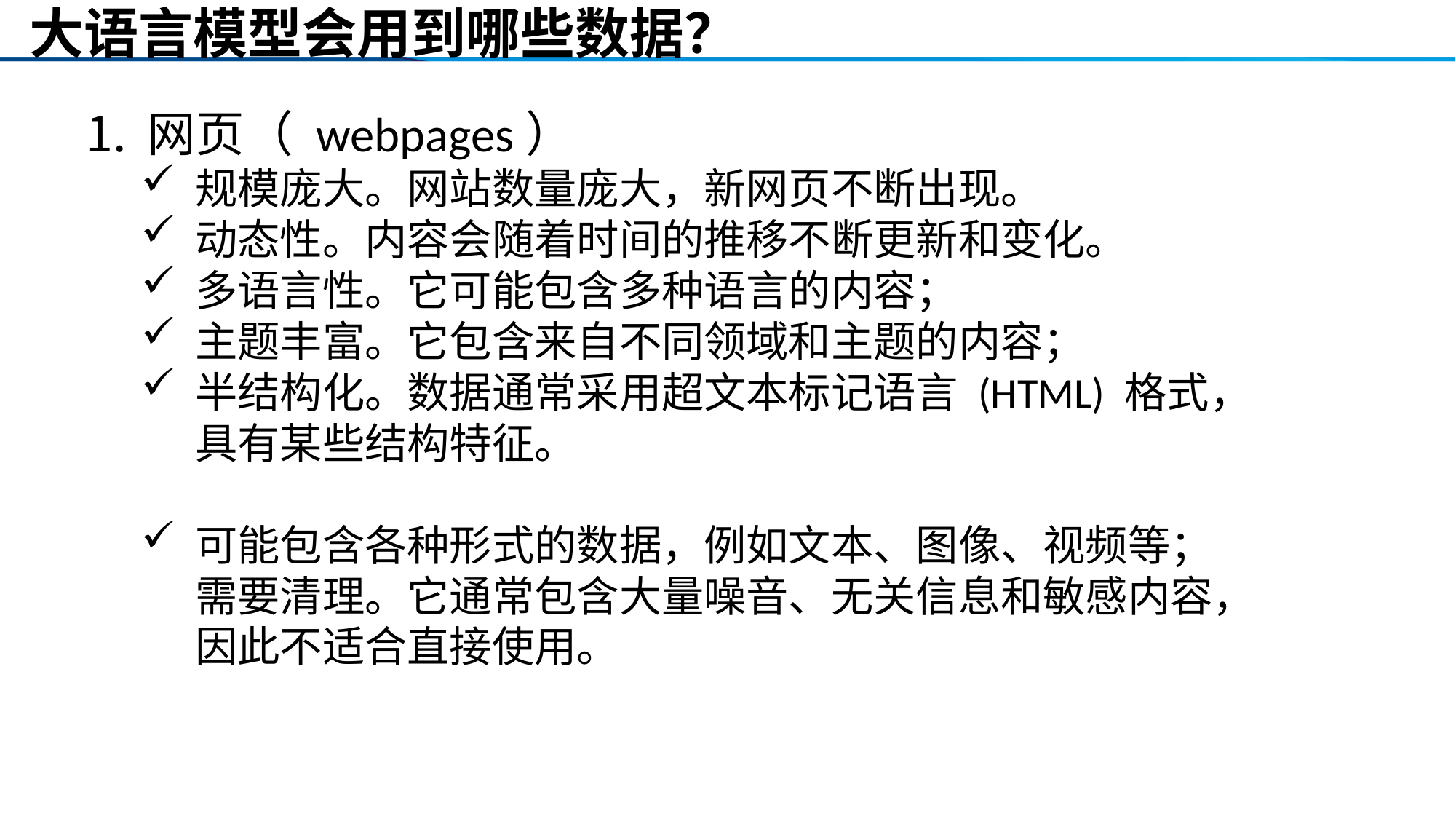

# 大语言模型会用到哪些数据？
网页（ webpages）
规模庞大。网站数量庞大，新网页不断出现。
动态性。内容会随着时间的推移不断更新和变化。
多语言性。它可能包含多种语言的内容；
主题丰富。它包含来自不同领域和主题的内容；
半结构化。数据通常采用超文本标记语言 (HTML) 格式，具有某些结构特征。

可能包含各种形式的数据，例如文本、图像、视频等；需要清理。它通常包含大量噪音、无关信息和敏感内容，因此不适合直接使用。